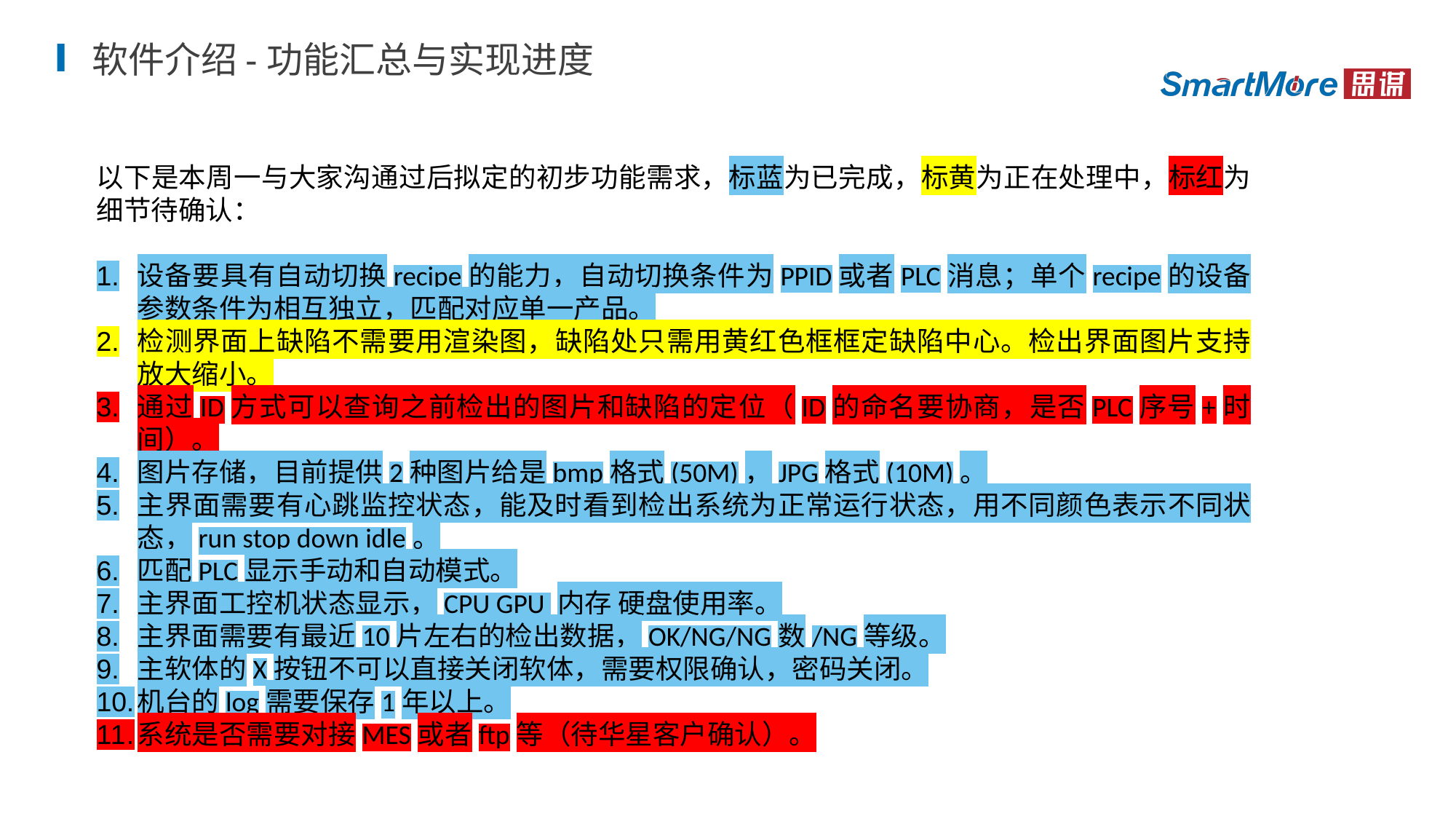

软件介绍-功能汇总与实现进度
以下是本周一与大家沟通过后拟定的初步功能需求，标蓝为已完成，标黄为正在处理中，标红为细节待确认：

设备要具有自动切换recipe的能力，自动切换条件为PPID或者PLC消息；单个recipe的设备参数条件为相互独立，匹配对应单一产品。
检测界面上缺陷不需要用渲染图，缺陷处只需用黄红色框框定缺陷中心。检出界面图片支持放大缩小。
通过ID方式可以查询之前检出的图片和缺陷的定位（ID的命名要协商，是否PLC序号+时间）。
图片存储，目前提供2种图片给是bmp格式(50M)，JPG格式(10M)。
主界面需要有心跳监控状态，能及时看到检出系统为正常运行状态，用不同颜色表示不同状态，run stop down idle。
匹配PLC显示手动和自动模式。
主界面工控机状态显示，CPU GPU 内存 硬盘使用率。
主界面需要有最近10片左右的检出数据，OK/NG/NG数/NG等级。
主软体的X按钮不可以直接关闭软体，需要权限确认，密码关闭。
机台的log需要保存1年以上。
系统是否需要对接MES或者ftp等（待华星客户确认）。